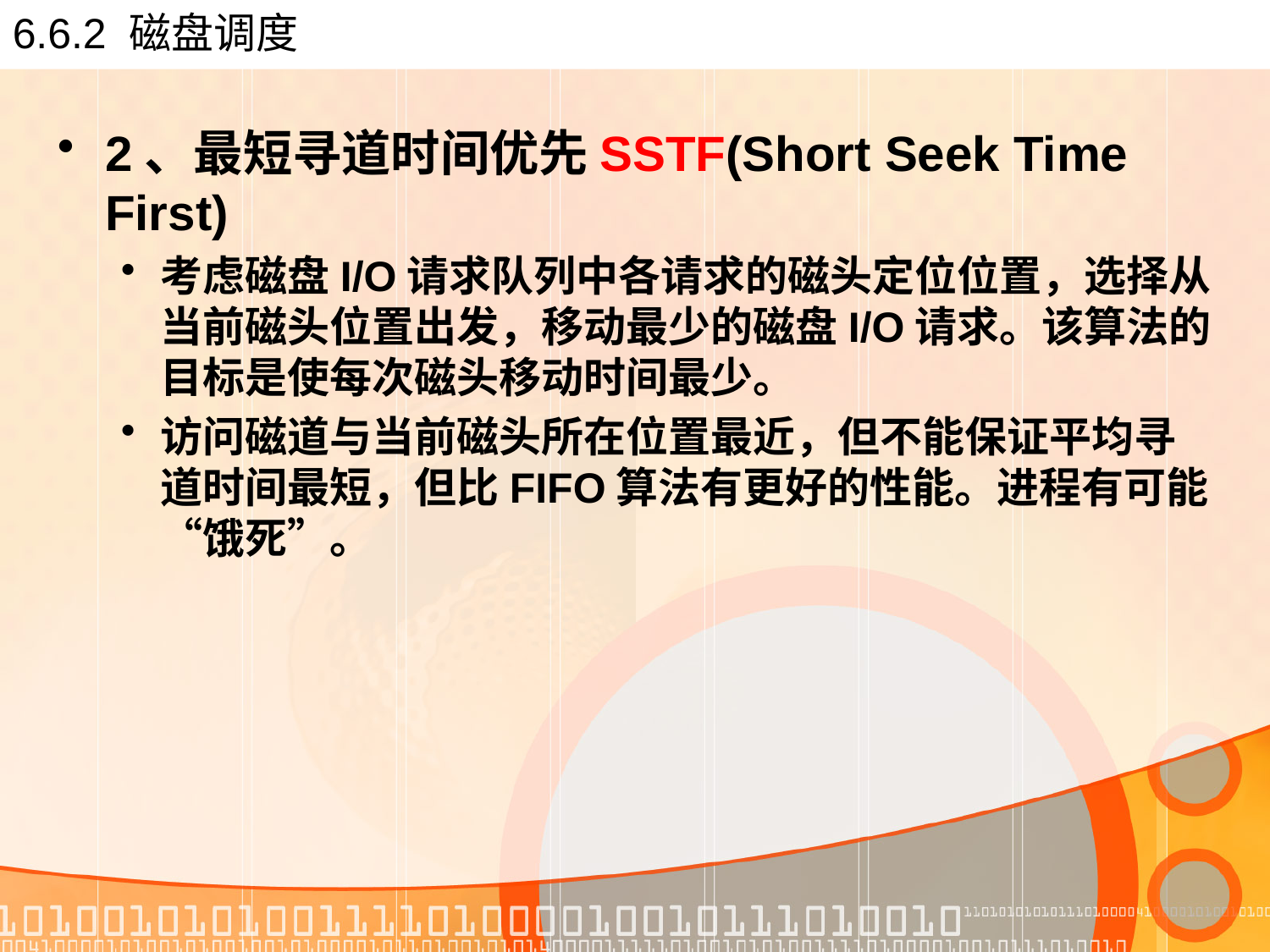

# 6.6.2 磁盘调度
2、最短寻道时间优先SSTF(Short Seek Time First)
考虑磁盘I/O请求队列中各请求的磁头定位位置，选择从当前磁头位置出发，移动最少的磁盘I/O请求。该算法的目标是使每次磁头移动时间最少。
访问磁道与当前磁头所在位置最近，但不能保证平均寻道时间最短，但比FIFO算法有更好的性能。进程有可能“饿死”。